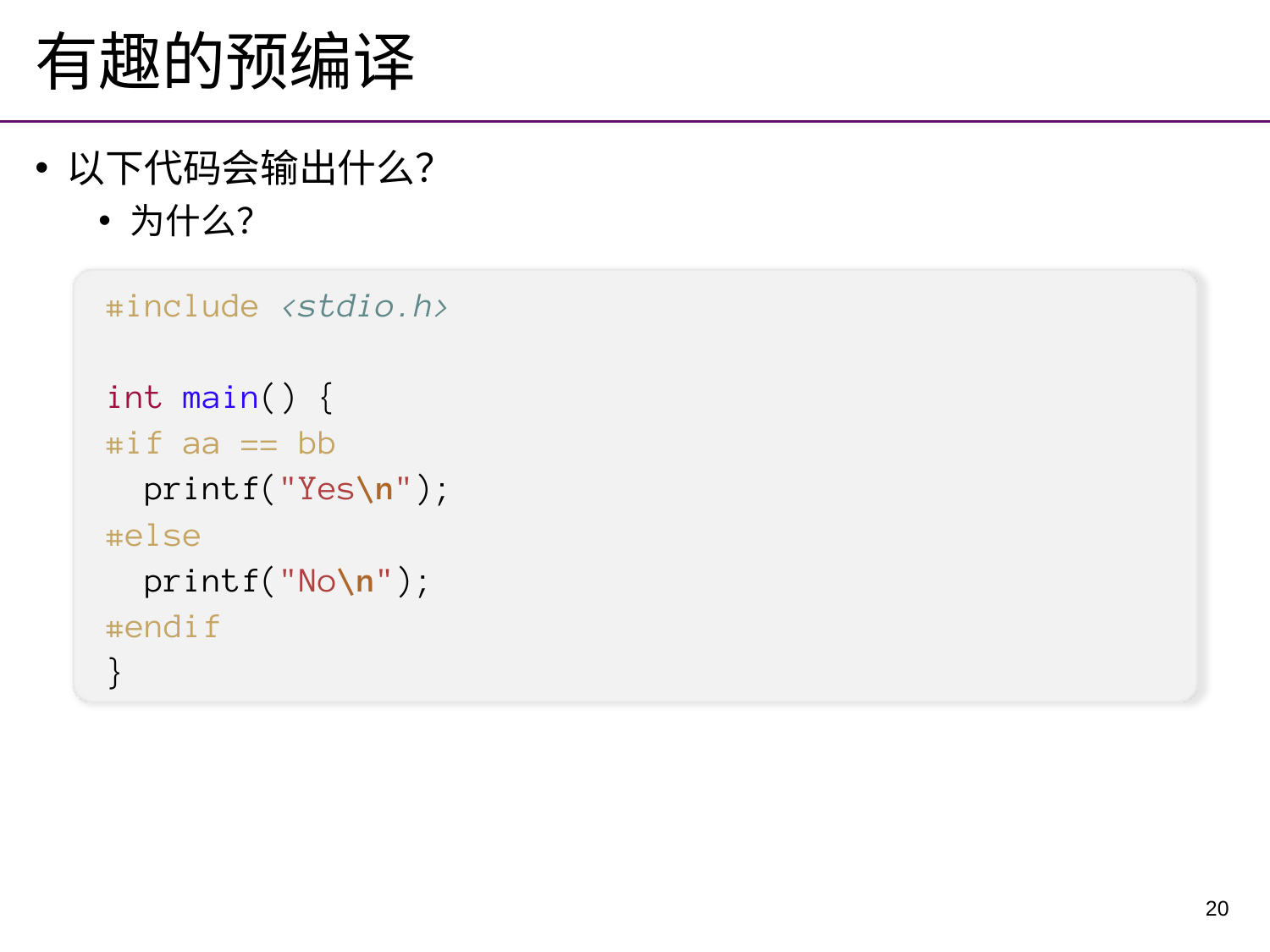

# 有趣的预编译
以下代码会输出什么？
为什么？

#include <stdio.h>

int main() {
#if aa == bb
  printf("Yes\n");
#else
  printf("No\n");
#endif
}
20